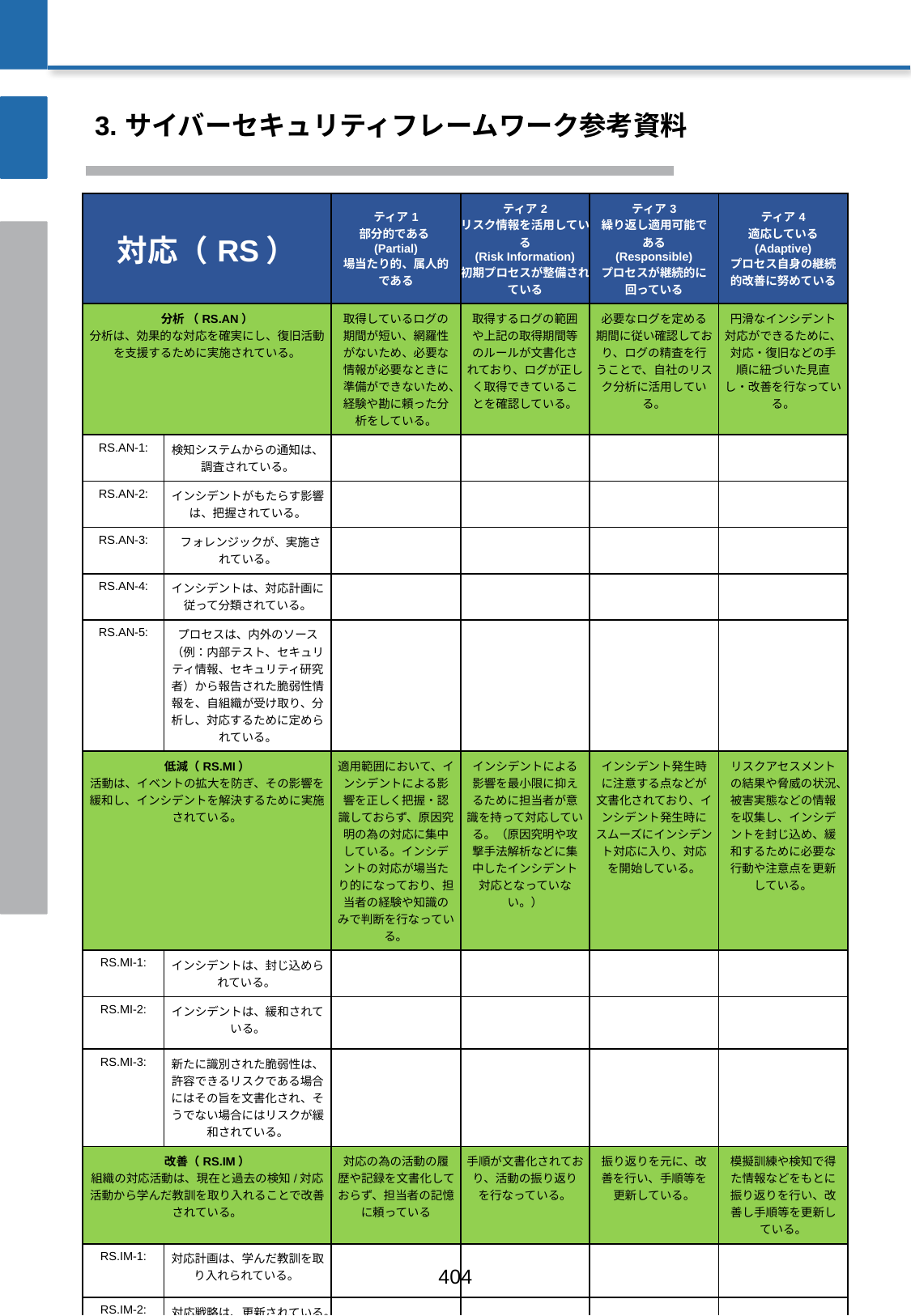

3. サイバーセキュリティフレームワーク参考資料
| 対応（RS） |  | ティア1 部分的である(Partial) 場当たり的、属人的である | ティア2 リスク情報を活用している (Risk Information) 初期プロセスが整備されている | ティア3 繰り返し適用可能である (Responsible) プロセスが継続的に回っている | ティア4 適応している (Adaptive) プロセス自身の継続的改善に努めている |
| --- | --- | --- | --- | --- | --- |
| 分析 （RS.AN） 分析は、効果的な対応を確実にし、復旧活動を支援するために実施されている。 |  | 取得しているログの期間が短い、網羅性がないため、必要な情報が必要なときに準備ができないため、経験や勘に頼った分析をしている。 | 取得するログの範囲や上記の取得期間等のルールが文書化されており、ログが正しく取得できていることを確認している。 | 必要なログを定める期間に従い確認しており、ログの精査を行うことで、自社のリスク分析に活用している。 | 円滑なインシデント対応ができるために、対応・復旧などの手順に紐づいた見直し・改善を行なっている。 |
| RS.AN-1: | 検知システムからの通知は、調査されている。 |  |  |  |  |
| RS.AN-2: | インシデントがもたらす影響は、把握されている。 |  |  |  |  |
| RS.AN-3: | フォレンジックが、実施されている。 |  |  |  |  |
| RS.AN-4: | インシデントは、対応計画に従って分類されている。 |  |  |  |  |
| RS.AN-5: | プロセスは、内外のソース（例：内部テスト、セキュリティ情報、セキュリティ研究 者）から報告された脆弱性情報を、自組織が受け取り、分析し、対応するために定められている。 |  |  |  |  |
| 低減（RS.MI） 活動は、イベントの拡大を防ぎ、その影響を緩和し、インシデントを解決するために実施されている。 |  | 適用範囲において、インシデントによる影響を正しく把握・認識しておらず、原因究明の為の対応に集中している。インシデントの対応が場当たり的になっており、担当者の経験や知識のみで判断を行なっている。 | インシデントによる影響を最小限に抑えるために担当者が意識を持って対応している。（原因究明や攻撃手法解析などに集中したインシデント対応となっていない。） | インシデント発生時に注意する点などが文書化されており、インシデント発生時にスムーズにインシデント対応に入り、対応を開始している。 | リスクアセスメントの結果や脅威の状況、被害実態などの情報を収集し、インシデントを封じ込め、緩和するために必要な行動や注意点を更新している。 |
| RS.MI-1: | インシデントは、封じ込められている。 |  |  |  |  |
| RS.MI-2: | インシデントは、緩和されている。 |  |  |  |  |
| RS.MI-3: | 新たに識別された脆弱性は、許容できるリスクである場合にはその旨を文書化され、そうでない場合にはリスクが緩和されている。 |  |  |  |  |
| 改善（RS.IM） 組織の対応活動は、現在と過去の検知/対応活動から学んだ教訓を取り入れることで改善されている。 |  | 対応の為の活動の履歴や記録を文書化しておらず、担当者の記憶に頼っている | 手順が文書化されており、活動の振り返りを行なっている。 | 振り返りを元に、改善を行い、手順等を更新している。 | 模擬訓練や検知で得た情報などをもとに振り返りを行い、改善し手順等を更新している。 |
| RS.IM-1: | 対応計画は、学んだ教訓を取り入れられている。 |  |  |  |  |
| RS.IM-2: | 対応戦略は、更新されている。 |  |  |  |  |
404